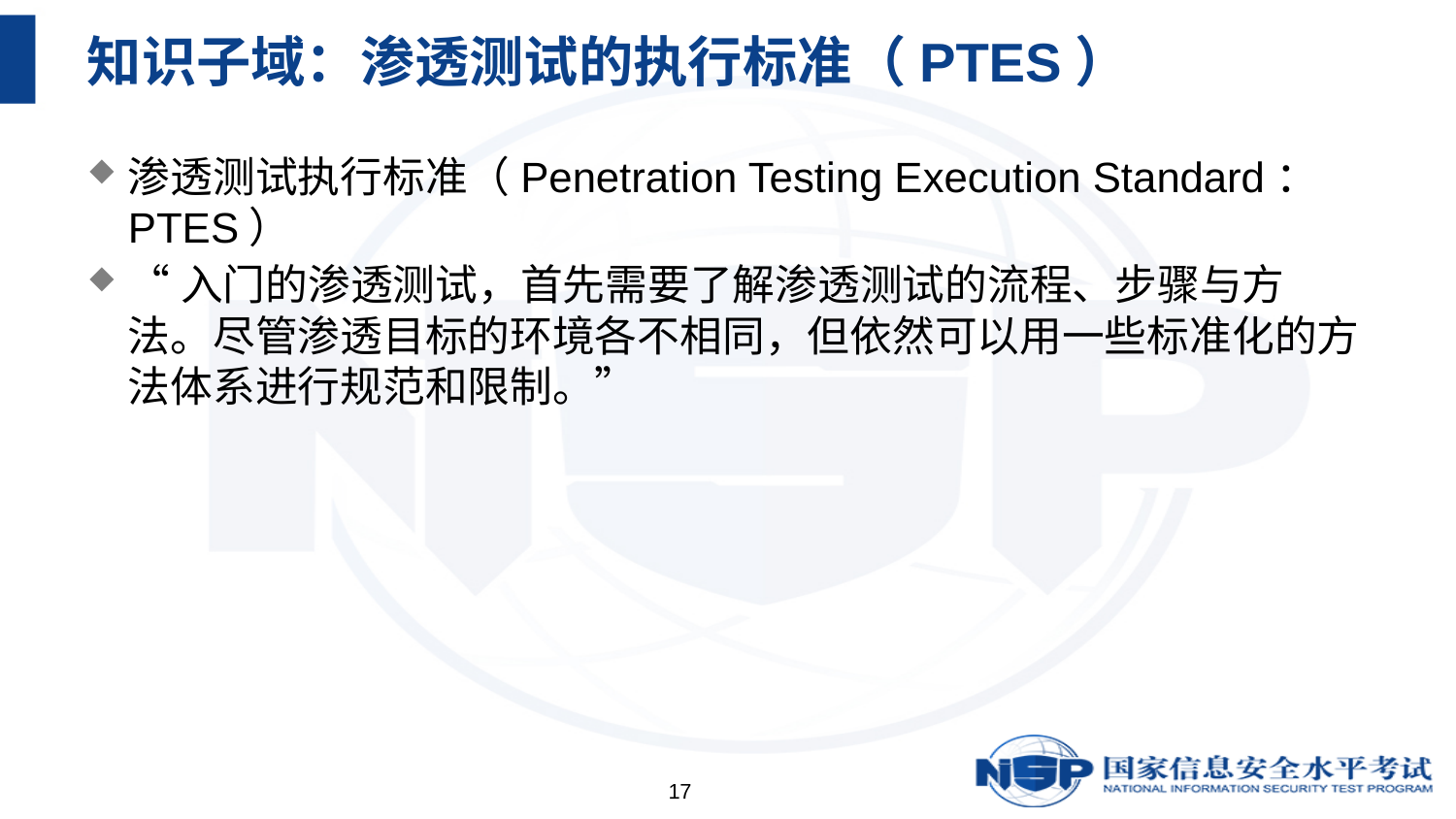

# 知识子域：渗透测试的执行标准（PTES）
渗透测试执行标准（Penetration Testing Execution Standard：PTES）
“入门的渗透测试，首先需要了解渗透测试的流程、步骤与方法。尽管渗透目标的环境各不相同，但依然可以用一些标准化的方法体系进行规范和限制。”